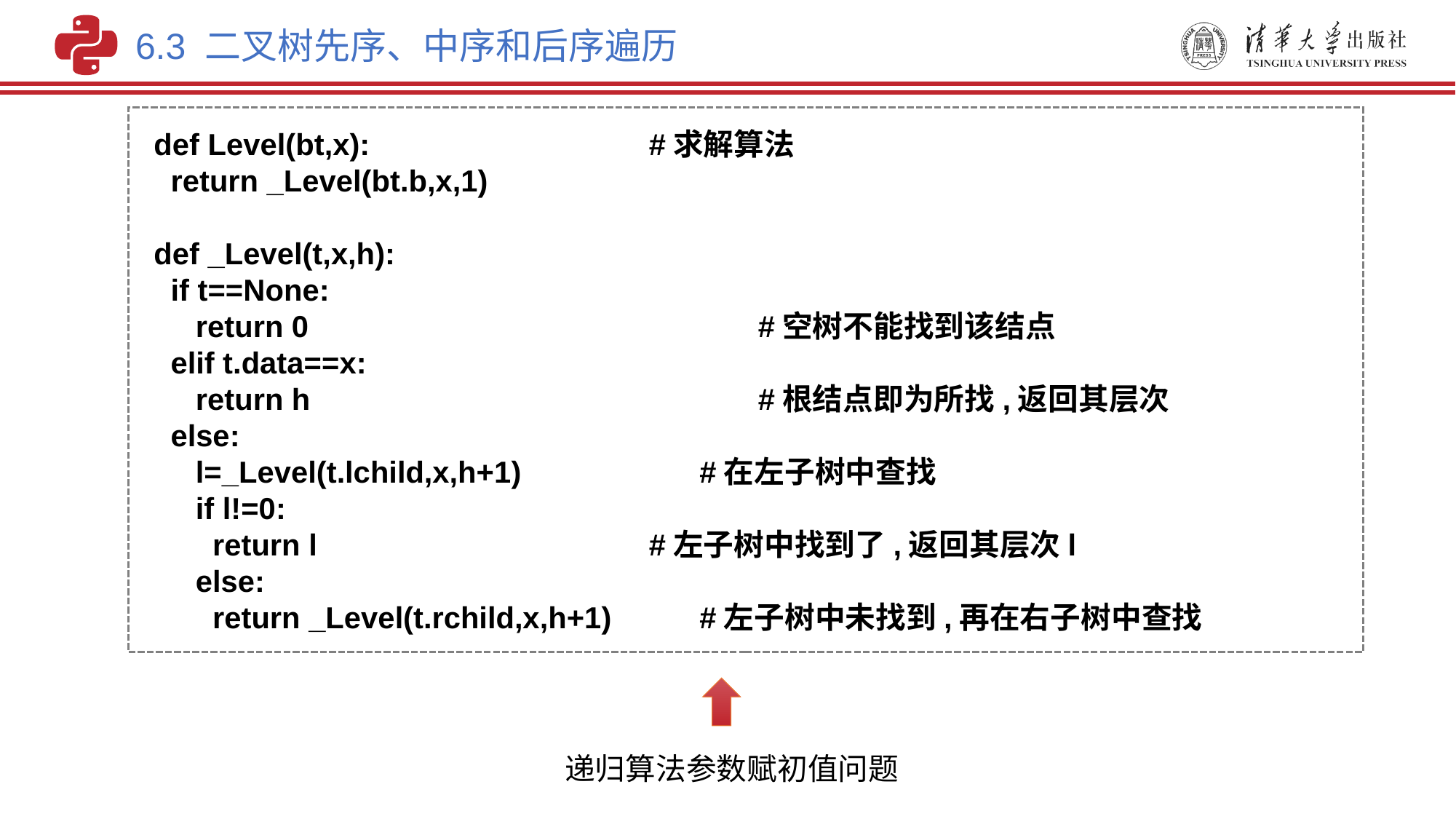

6.3 二叉树先序、中序和后序遍历
def Level(bt,x):              	       #求解算法
  return _Level(bt.b,x,1)

def _Level(t,x,h):
  if t==None:
     return 0				       #空树不能找到该结点
  elif t.data==x:
     return h				       #根结点即为所找,返回其层次
  else:
     l=_Level(t.lchild,x,h+1)		#在左子树中查找
     if l!=0:
       return l			       #左子树中找到了,返回其层次l
     else:
       return _Level(t.rchild,x,h+1)	#左子树中未找到,再在右子树中查找

递归算法参数赋初值问题